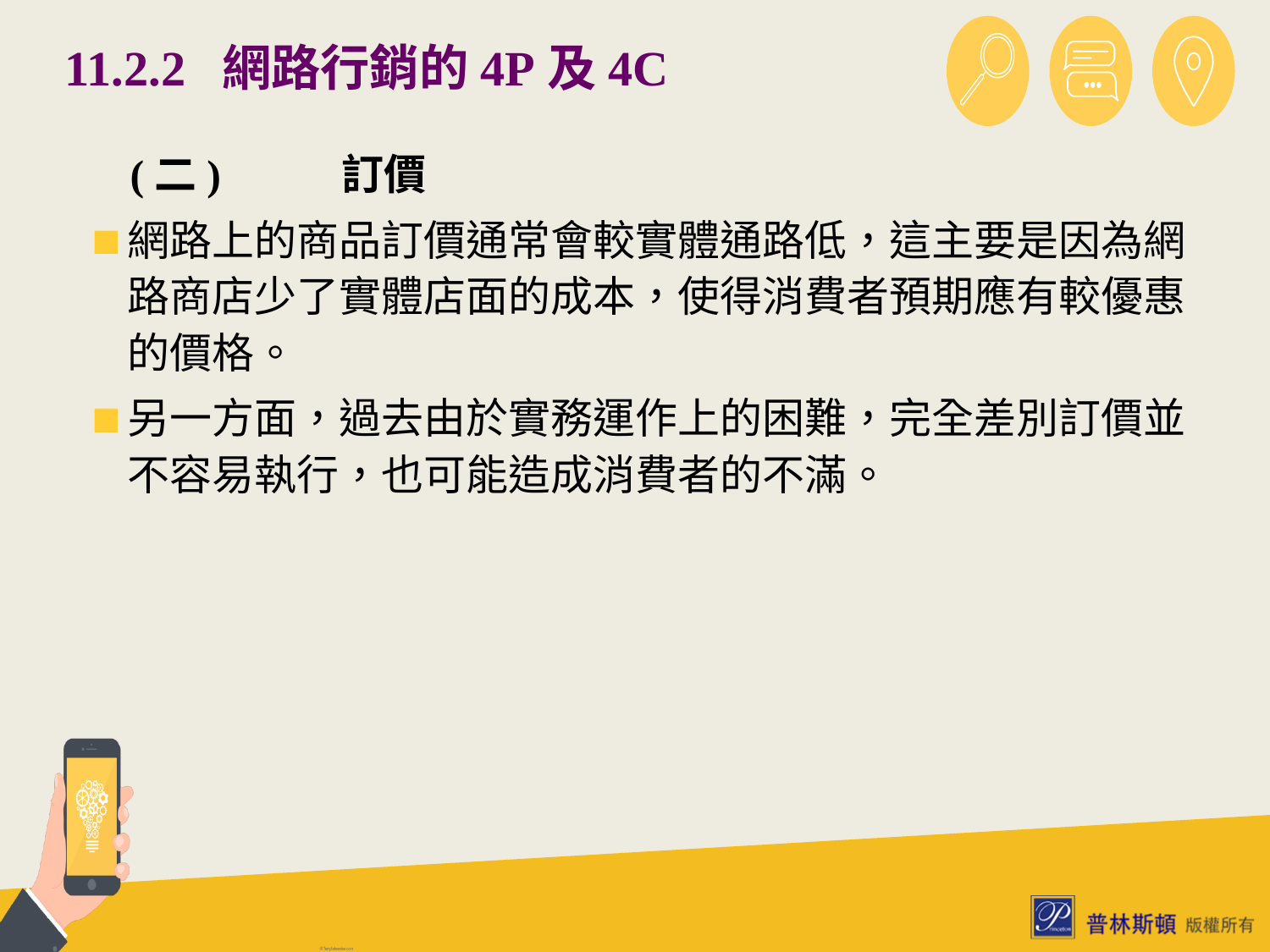

# 11.2.2  網路行銷的4P及4C
    (二)	訂價
網路上的商品訂價通常會較實體通路低，這主要是因為網路商店少了實體店面的成本，使得消費者預期應有較優惠的價格。
另一方面，過去由於實務運作上的困難，完全差別訂價並不容易執行，也可能造成消費者的不滿。